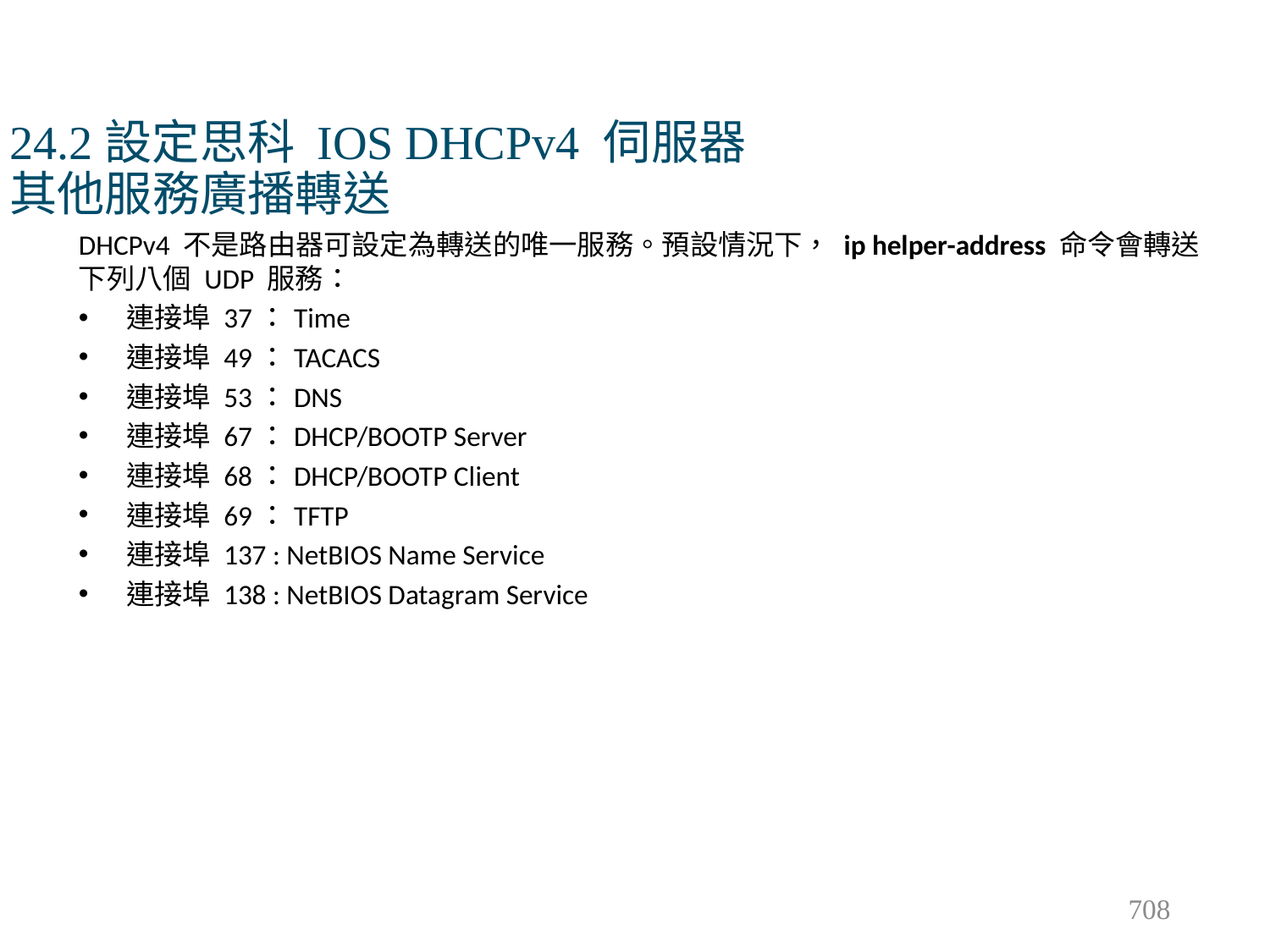

# 24.2設定思科 IOS DHCPv4 伺服器 其他服務廣播轉送
DHCPv4 不是路由器可設定為轉送的唯一服務。預設情況下， ip helper-address 命令會轉送下列八個 UDP 服務：
連接埠 37：Time
連接埠 49：TACACS
連接埠 53：DNS
連接埠 67：DHCP/BOOTP Server
連接埠 68：DHCP/BOOTP Client
連接埠 69：TFTP
連接埠 137 : NetBIOS Name Service
連接埠 138 : NetBIOS Datagram Service

708